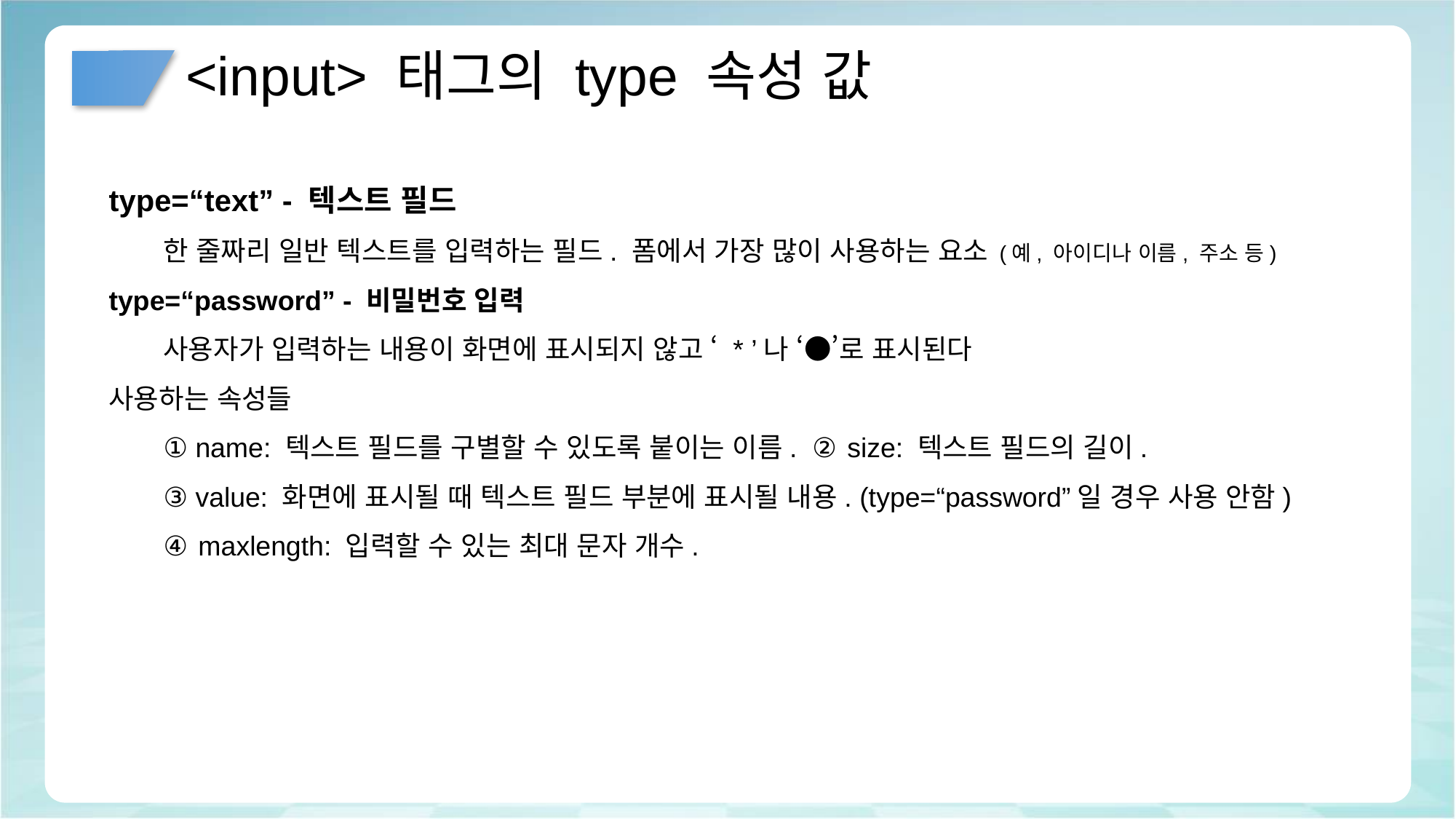

# <input> 태그의 type 속성 값
type=“text” - 텍스트 필드
한 줄짜리 일반 텍스트를 입력하는 필드. 폼에서 가장 많이 사용하는 요소 (예, 아이디나 이름, 주소 등)
type=“password” - 비밀번호 입력
사용자가 입력하는 내용이 화면에 표시되지 않고 ‘ * ’나 ‘●’로 표시된다
사용하는 속성들
① name: 텍스트 필드를 구별할 수 있도록 붙이는 이름.  ② size: 텍스트 필드의 길이.
③ value: 화면에 표시될 때 텍스트 필드 부분에 표시될 내용. (type=“password”일 경우 사용 안함)
④ maxlength: 입력할 수 있는 최대 문자 개수.